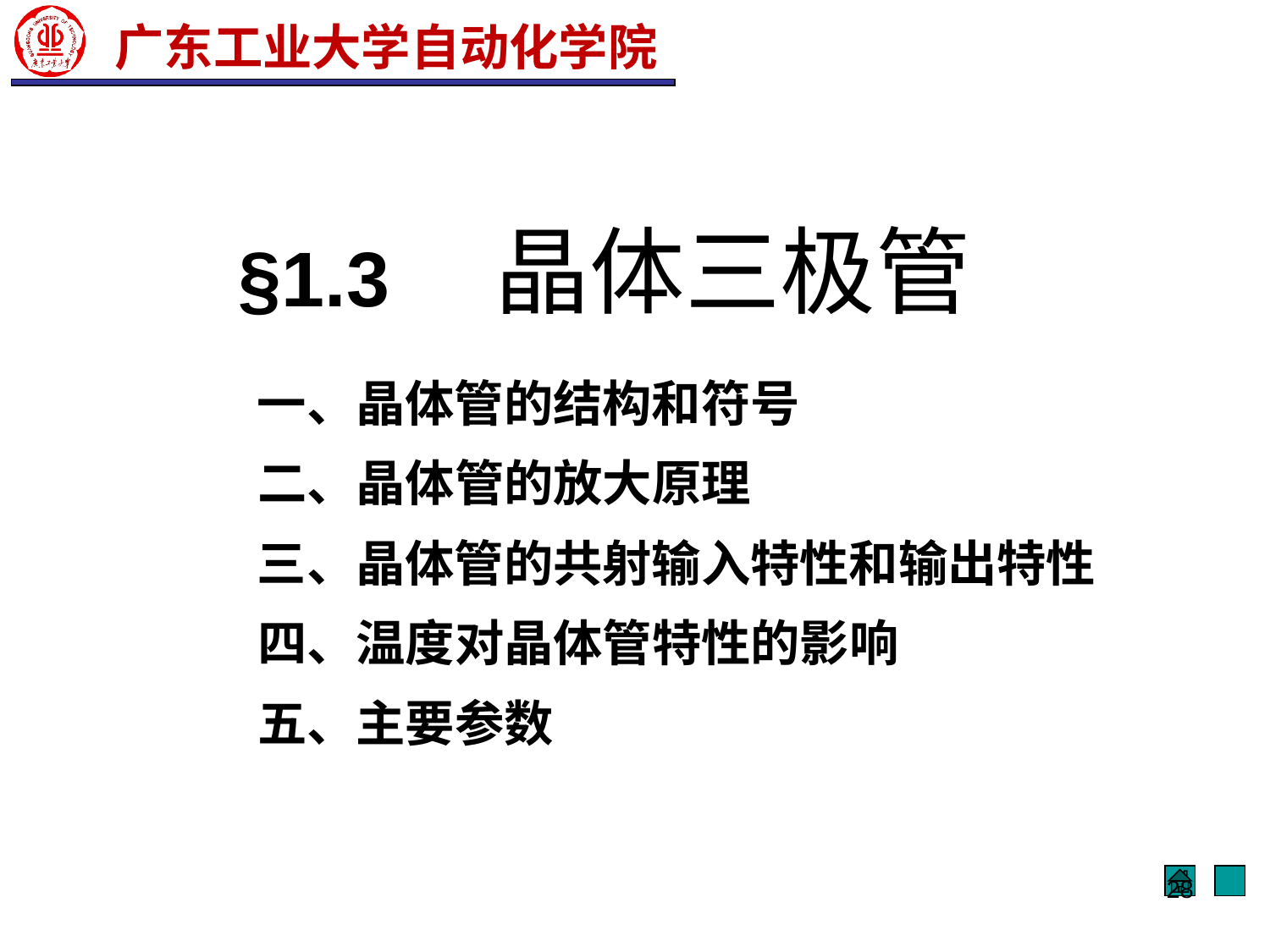

# §1.3    晶体三极管
一、晶体管的结构和符号
二、晶体管的放大原理
三、晶体管的共射输入特性和输出特性
四、温度对晶体管特性的影响
五、主要参数
28